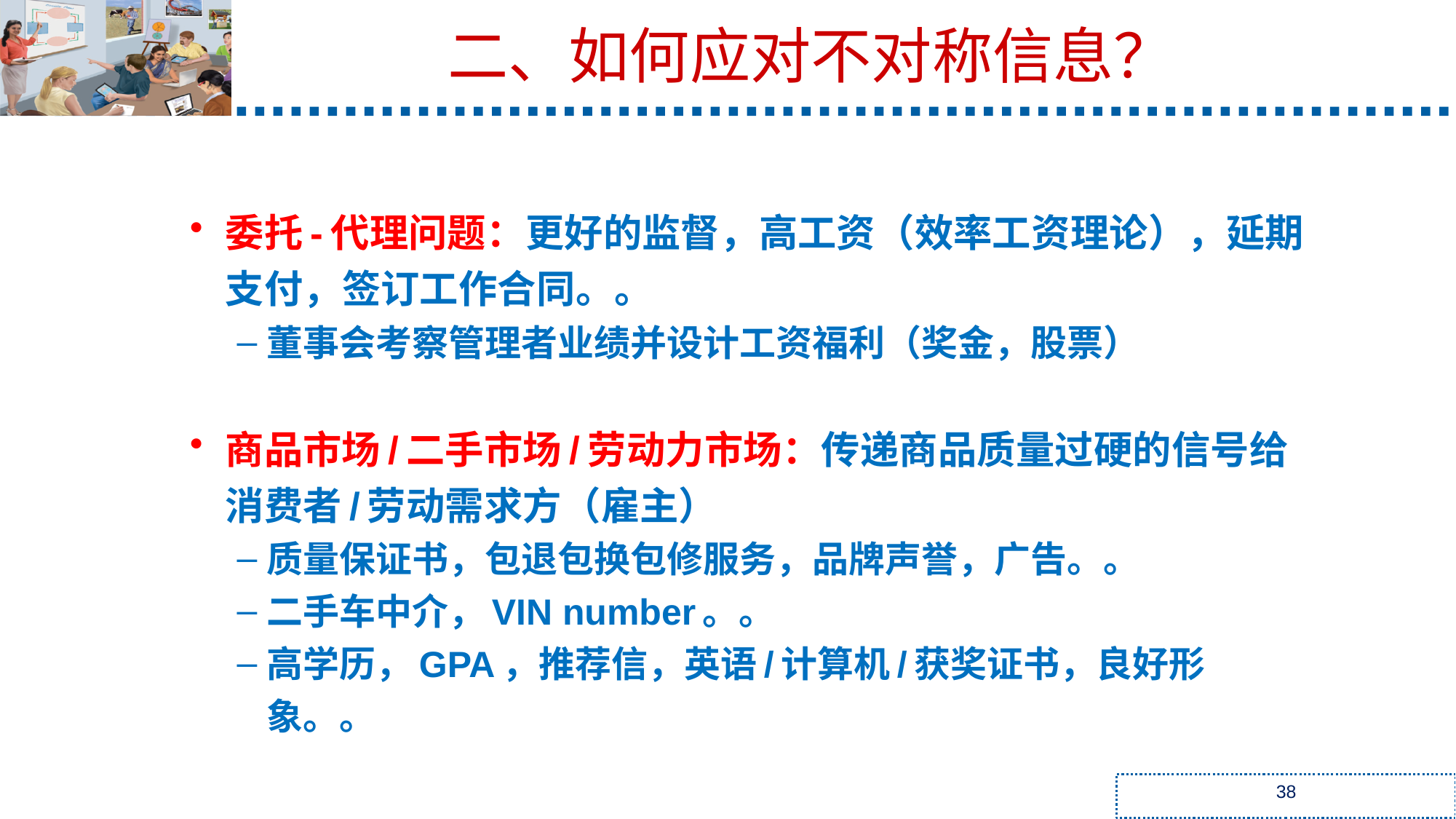

二、如何应对不对称信息？

委托-代理问题：更好的监督，高工资（效率工资理论），延期支付，签订工作合同。。
董事会考察管理者业绩并设计工资福利（奖金，股票）

商品市场/二手市场/劳动力市场：传递商品质量过硬的信号给消费者/劳动需求方（雇主）
质量保证书，包退包换包修服务，品牌声誉，广告。。
二手车中介，VIN number。。
高学历，GPA，推荐信，英语/计算机/获奖证书，良好形象。。

38